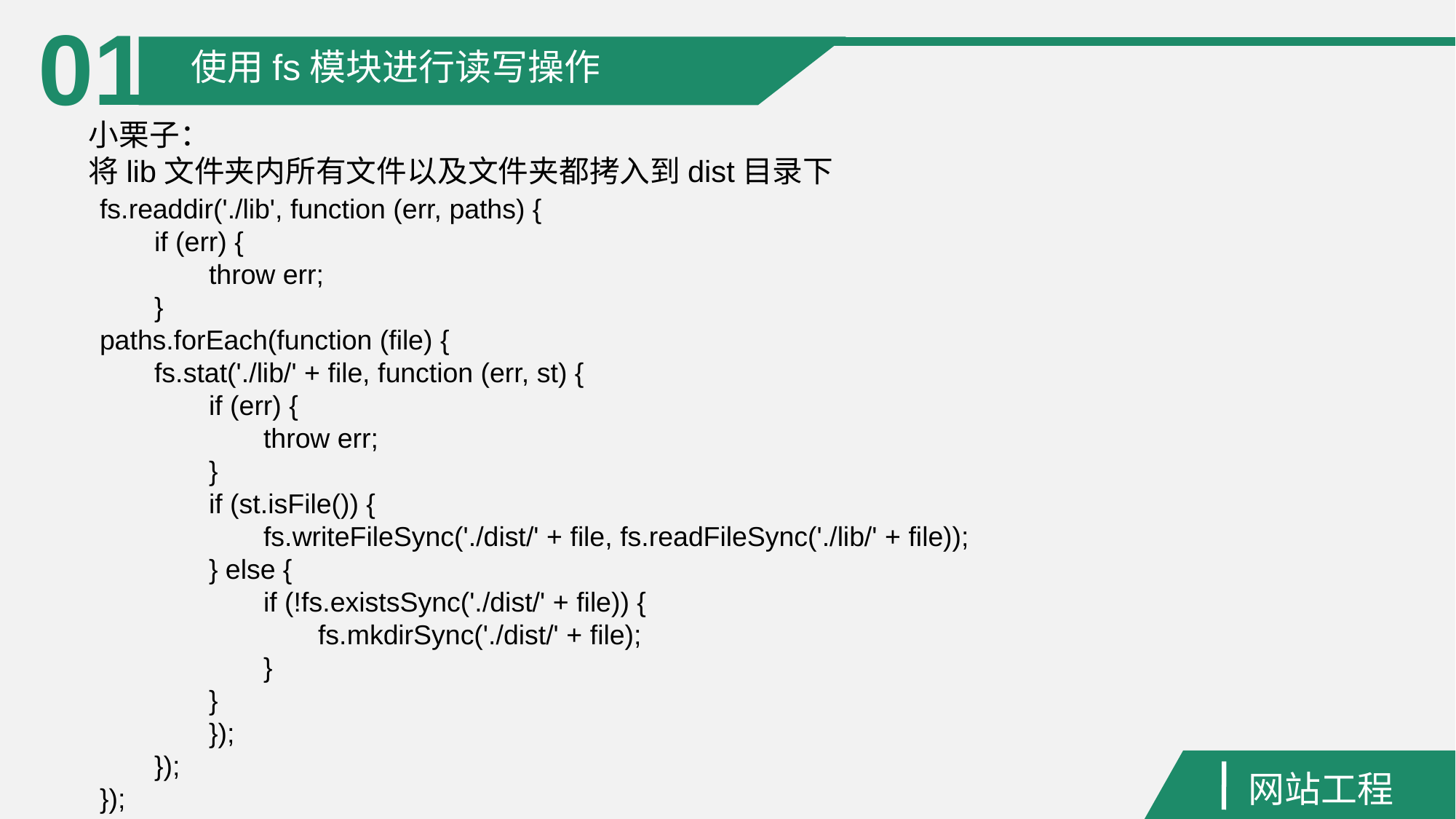

01
使用fs模块进行读写操作
小栗子：
将lib文件夹内所有文件以及文件夹都拷入到dist目录下
fs.readdir('./lib', function (err, paths) {
if (err) {
throw err;
}
paths.forEach(function (file) {
fs.stat('./lib/' + file, function (err, st) {
if (err) {
throw err;
}
if (st.isFile()) {
fs.writeFileSync('./dist/' + file, fs.readFileSync('./lib/' + file));
} else {
if (!fs.existsSync('./dist/' + file)) {
fs.mkdirSync('./dist/' + file);
}
}
});
});
});